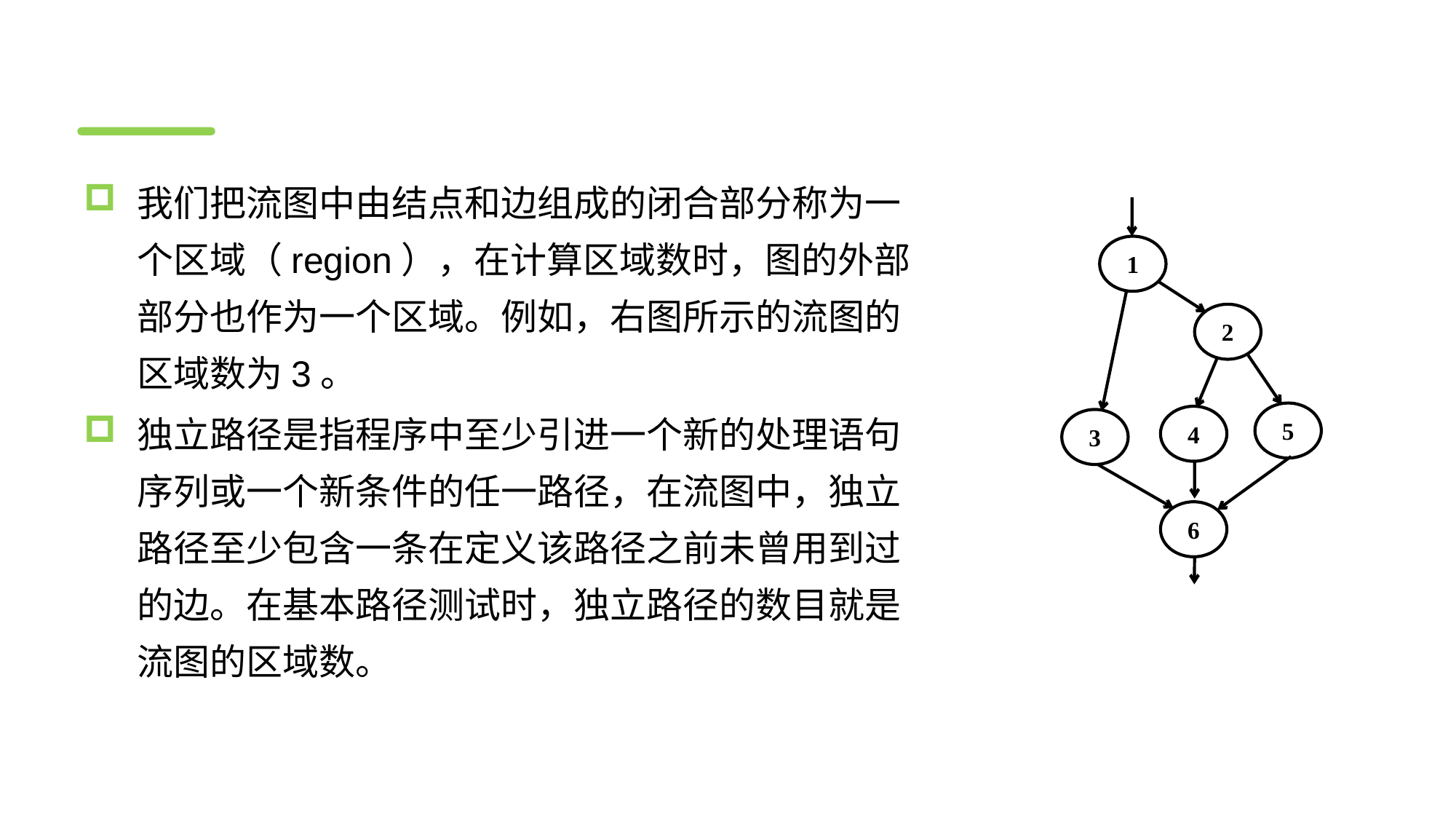

#
我们把流图中由结点和边组成的闭合部分称为一个区域（region），在计算区域数时，图的外部部分也作为一个区域。例如，右图所示的流图的区域数为3。
独立路径是指程序中至少引进一个新的处理语句序列或一个新条件的任一路径，在流图中，独立路径至少包含一条在定义该路径之前未曾用到过的边。在基本路径测试时，独立路径的数目就是流图的区域数。

1

2

5
4
3

6

21